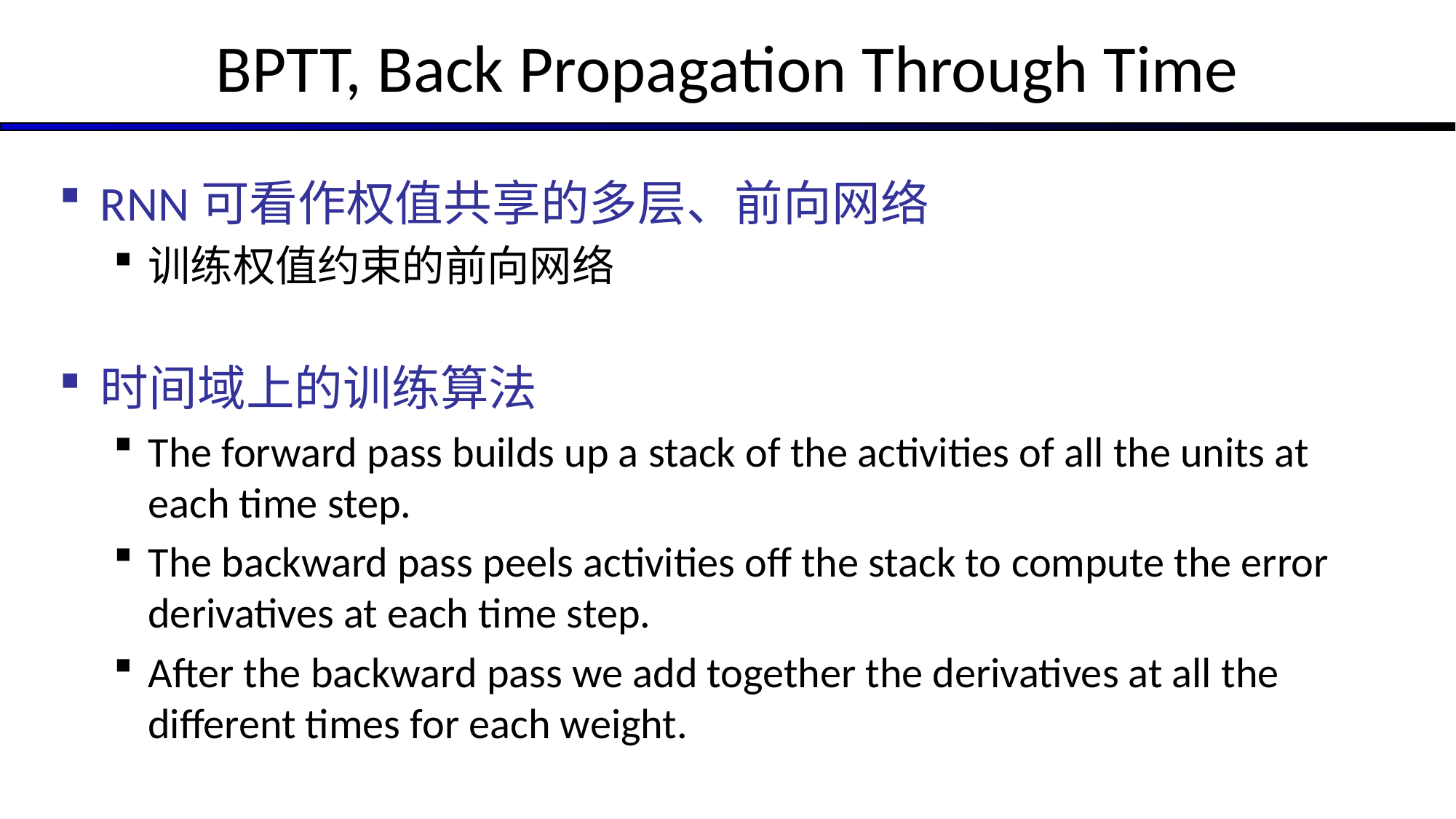

# BPTT, Back Propagation Through Time
RNN可看作权值共享的多层、前向网络
训练权值约束的前向网络

时间域上的训练算法
The forward pass builds up a stack of the activities of all the units at each time step.
The backward pass peels activities off the stack to compute the error derivatives at each time step.
After the backward pass we add together the derivatives at all the different times for each weight.